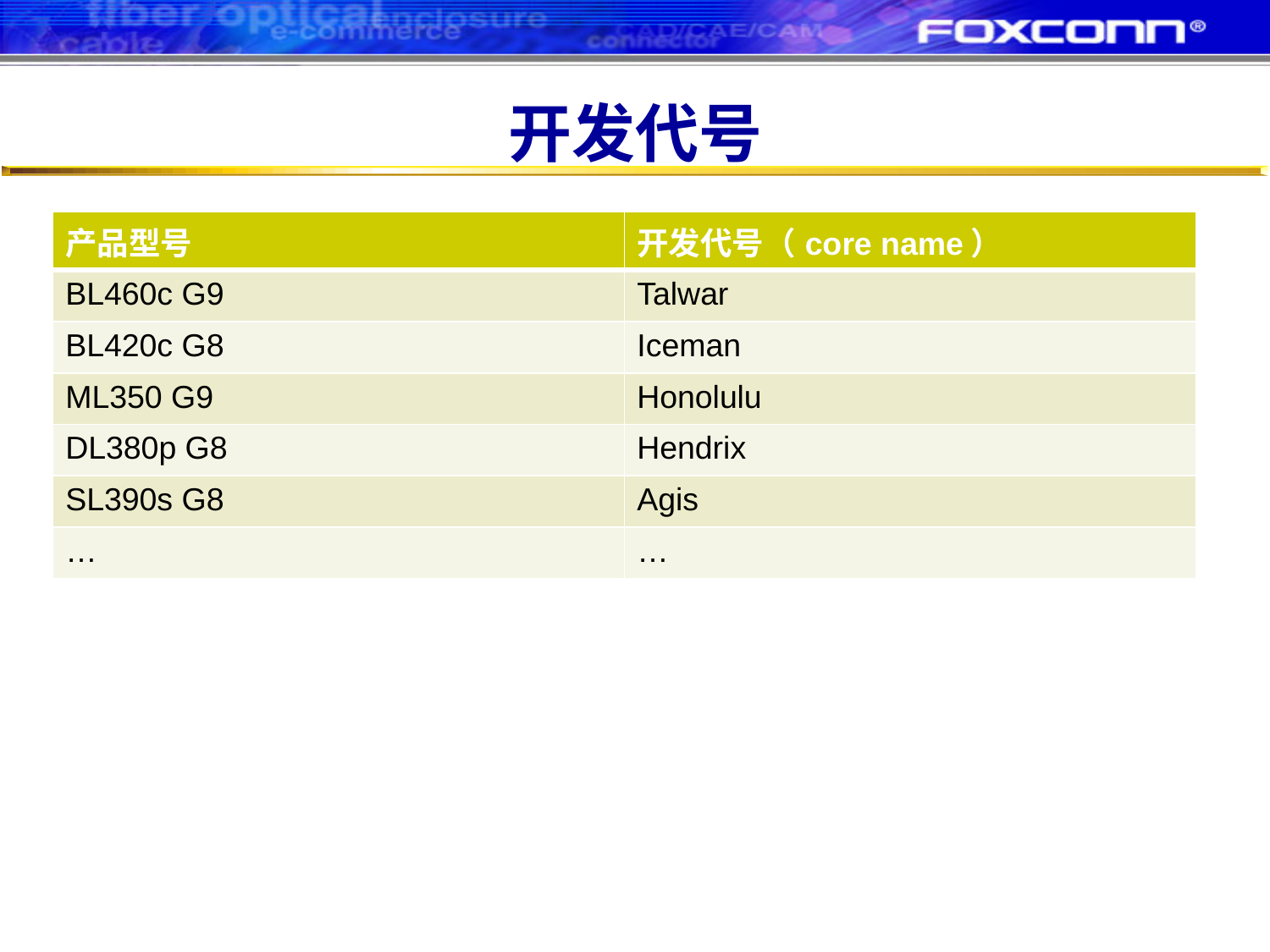

# 开发代号
| 产品型号 | 开发代号（core name） |
| --- | --- |
| BL460c G9 | Talwar |
| BL420c G8 | Iceman |
| ML350 G9 | Honolulu |
| DL380p G8 | Hendrix |
| SL390s G8 | Agis |
| … | … |